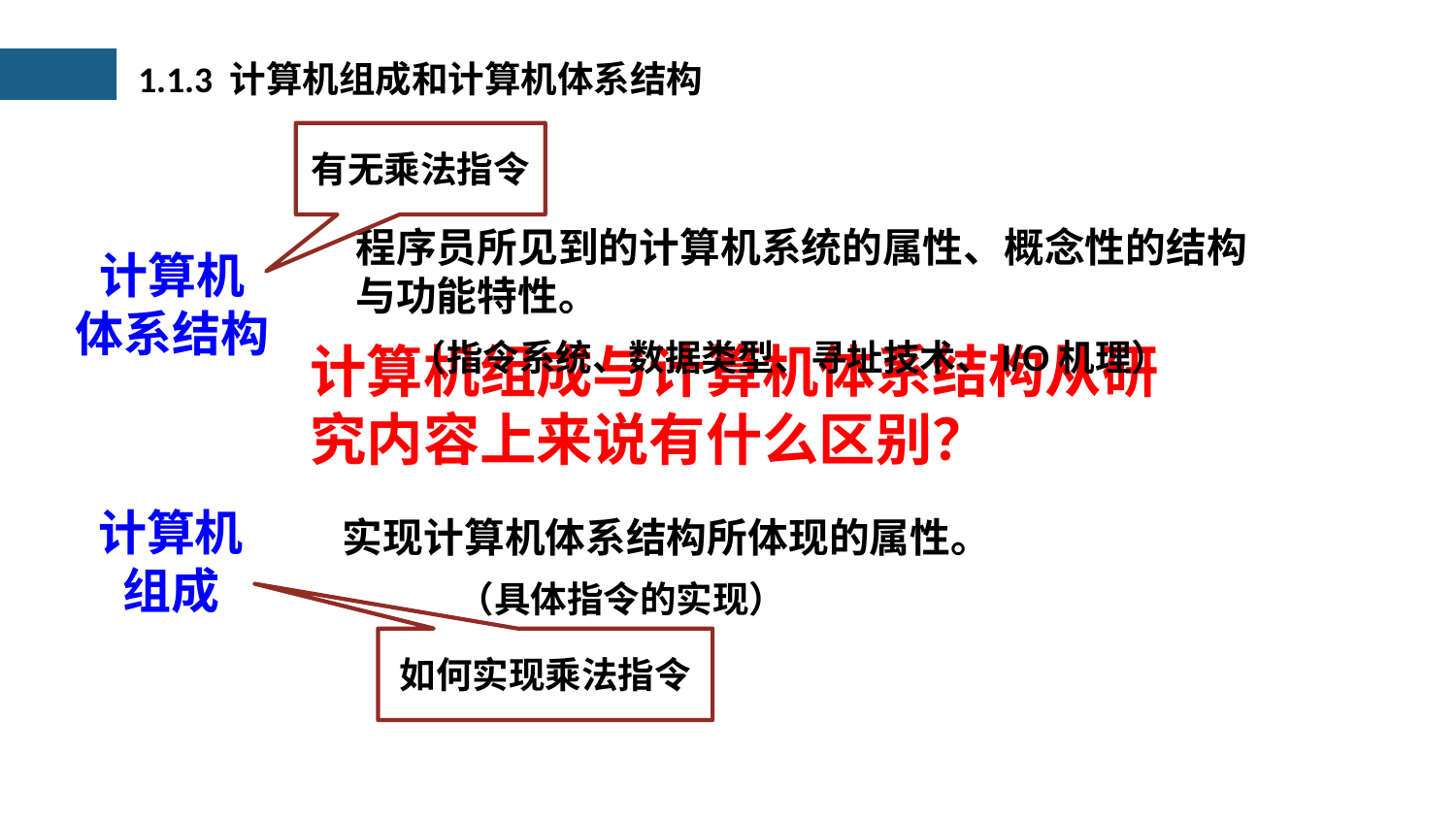

1.1.3 计算机组成和计算机体系结构
有无乘法指令
程序员所见到的计算机系统的属性、概念性的结构
与功能特性。
计算机
体系结构
（指令系统、数据类型、寻址技术、I/O机理）
计算机组成与计算机体系结构从研究内容上来说有什么区别？
计算机
组成
实现计算机体系结构所体现的属性。
（具体指令的实现）
如何实现乘法指令